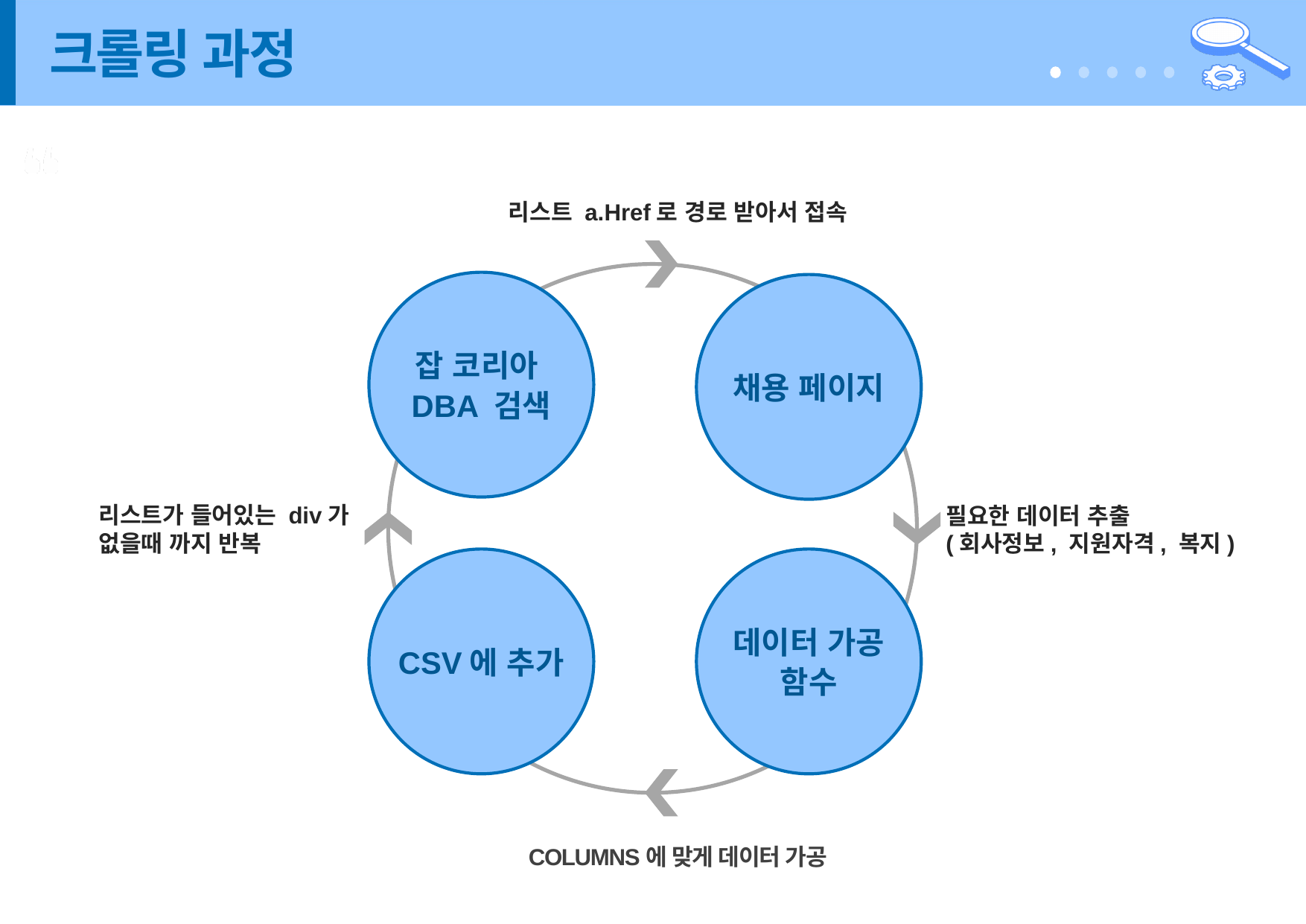

# 크롤링 과정
리스트 a.Href로 경로 받아서 접속

잡 코리아
DBA 검색
채용 페이지
CSV에 추가
데이터 가공
함수
리스트가 들어있는 div가
없을때 까지 반복
필요한 데이터 추출
(회사정보, 지원자격, 복지)
COLUMNS에 맞게 데이터 가공